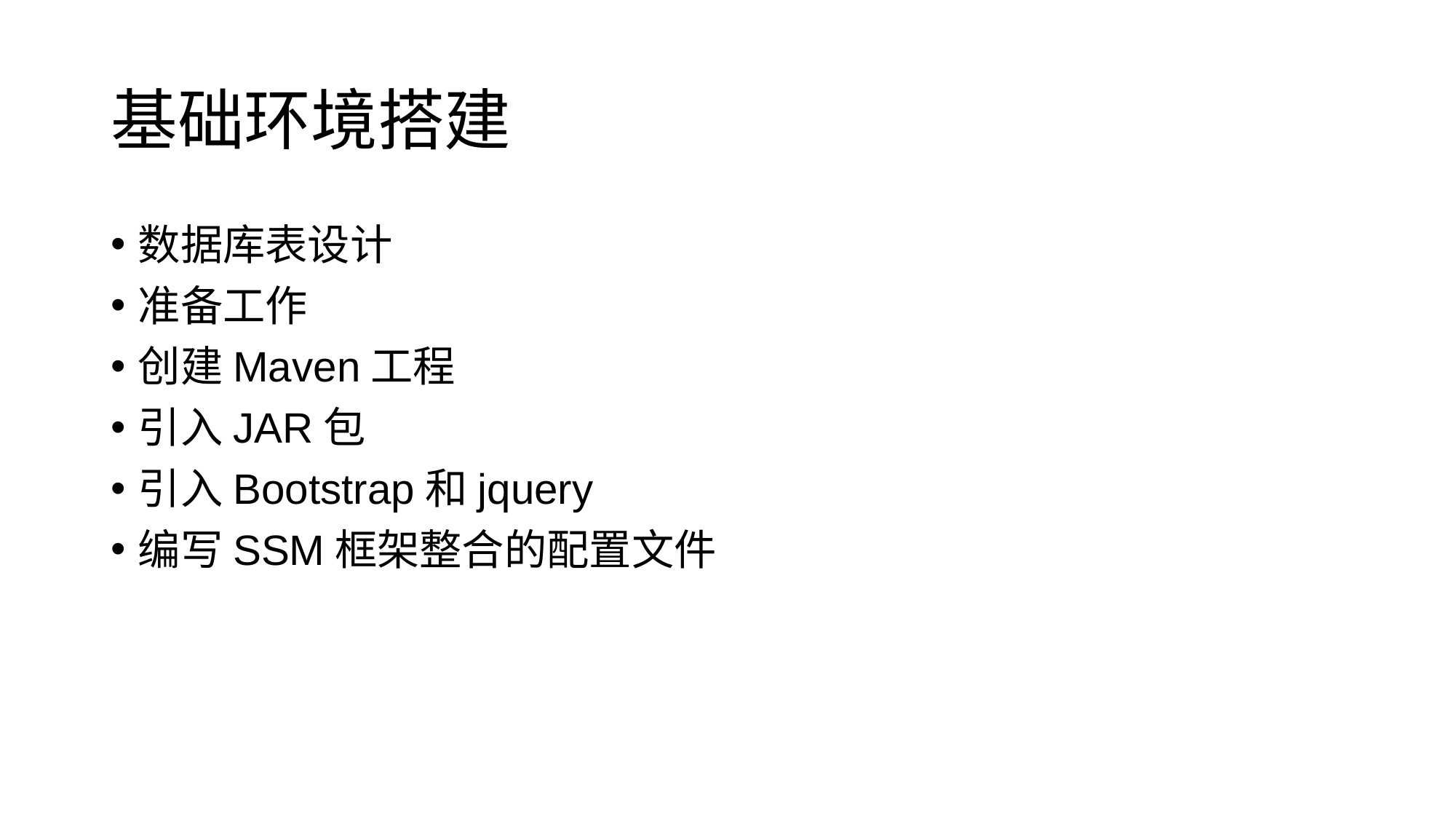

# 基础环境搭建
数据库表设计
准备工作
创建Maven工程
引入JAR包
引入Bootstrap和jquery
编写SSM框架整合的配置文件